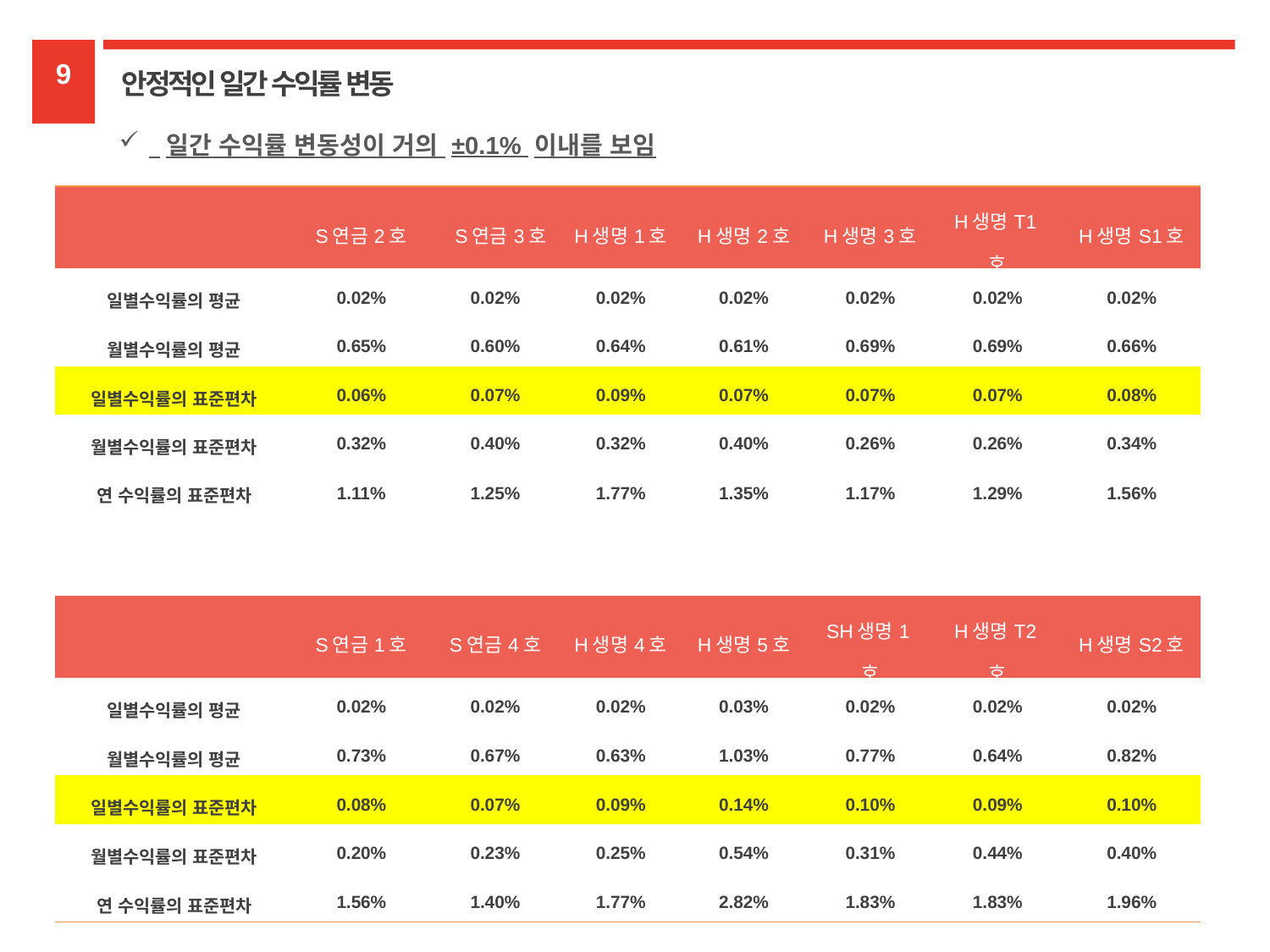

9
안정적인 일간 수익률 변동
  일간 수익률 변동성이 거의 ±0.1% 이내를 보임
|  | S연금2호 | S연금3호 | H생명1호 | H생명2호 | H생명3호 | H생명T1호 | H생명S1호 |
| --- | --- | --- | --- | --- | --- | --- | --- |
| 일별수익률의 평균 | 0.02% | 0.02% | 0.02% | 0.02% | 0.02% | 0.02% | 0.02% |
| 월별수익률의 평균 | 0.65% | 0.60% | 0.64% | 0.61% | 0.69% | 0.69% | 0.66% |
| 일별수익률의 표준편차 | 0.06% | 0.07% | 0.09% | 0.07% | 0.07% | 0.07% | 0.08% |
| 월별수익률의 표준편차 | 0.32% | 0.40% | 0.32% | 0.40% | 0.26% | 0.26% | 0.34% |
| 연 수익률의 표준편차 | 1.11% | 1.25% | 1.77% | 1.35% | 1.17% | 1.29% | 1.56% |
|  |  |  |  |  |  |  |  |
|  | S연금1호 | S연금4호 | H생명4호 | H생명5호 | SH생명1호 | H생명T2호 | H생명S2호 |
| 일별수익률의 평균 | 0.02% | 0.02% | 0.02% | 0.03% | 0.02% | 0.02% | 0.02% |
| 월별수익률의 평균 | 0.73% | 0.67% | 0.63% | 1.03% | 0.77% | 0.64% | 0.82% |
| 일별수익률의 표준편차 | 0.08% | 0.07% | 0.09% | 0.14% | 0.10% | 0.09% | 0.10% |
| 월별수익률의 표준편차 | 0.20% | 0.23% | 0.25% | 0.54% | 0.31% | 0.44% | 0.40% |
| 연 수익률의 표준편차 | 1.56% | 1.40% | 1.77% | 2.82% | 1.83% | 1.83% | 1.96% |